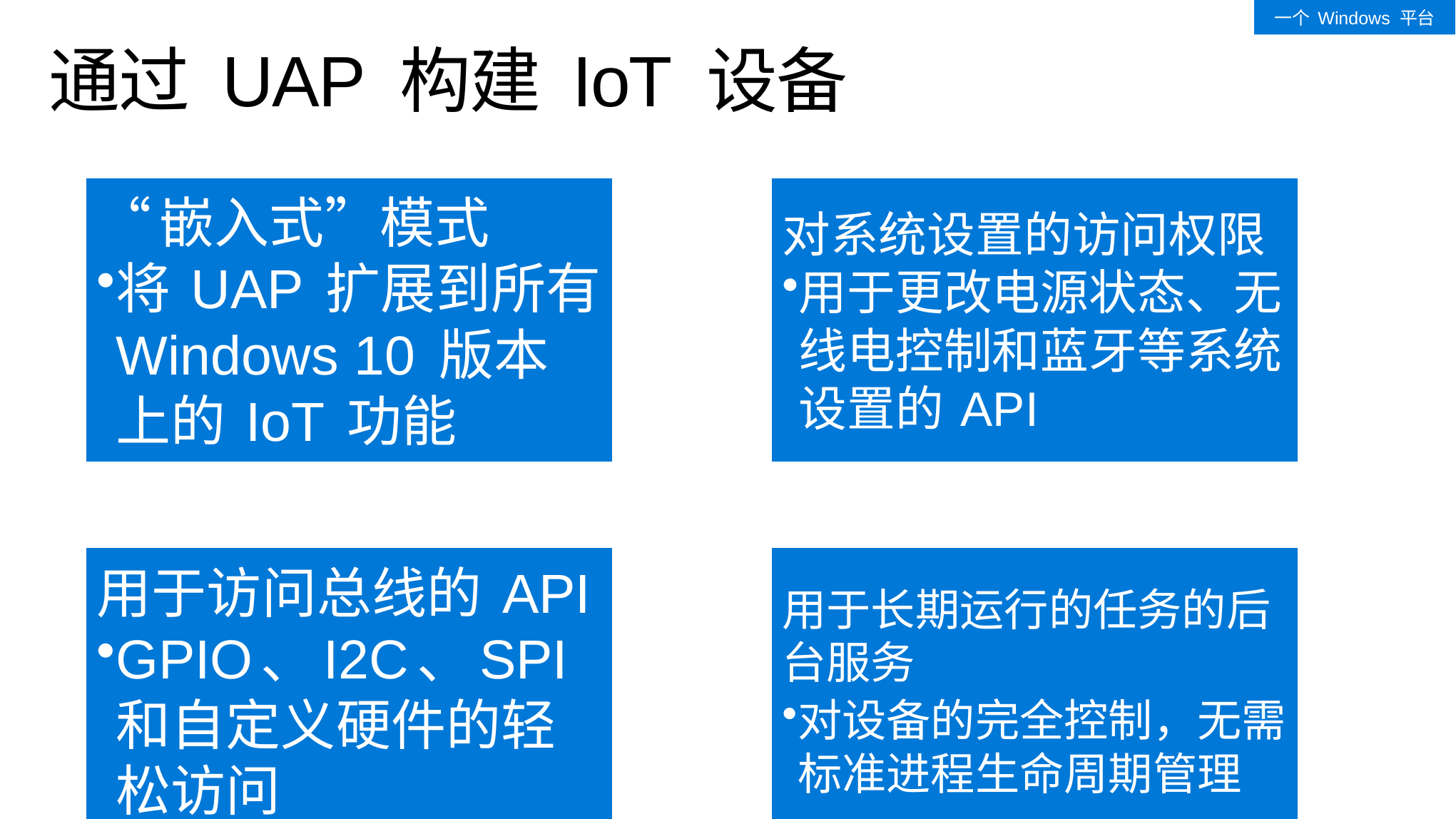

一个 Windows 平台
# 通过 UAP 构建 IoT 设备
“嵌入式”模式
将 UAP 扩展到所有 Windows 10 版本上的 IoT 功能
对系统设置的访问权限
用于更改电源状态、无线电控制和蓝牙等系统设置的 API
用于访问总线的 API
GPIO、I2C、SPI 和自定义硬件的轻松访问
用于长期运行的任务的后台服务
对设备的完全控制，无需标准进程生命周期管理